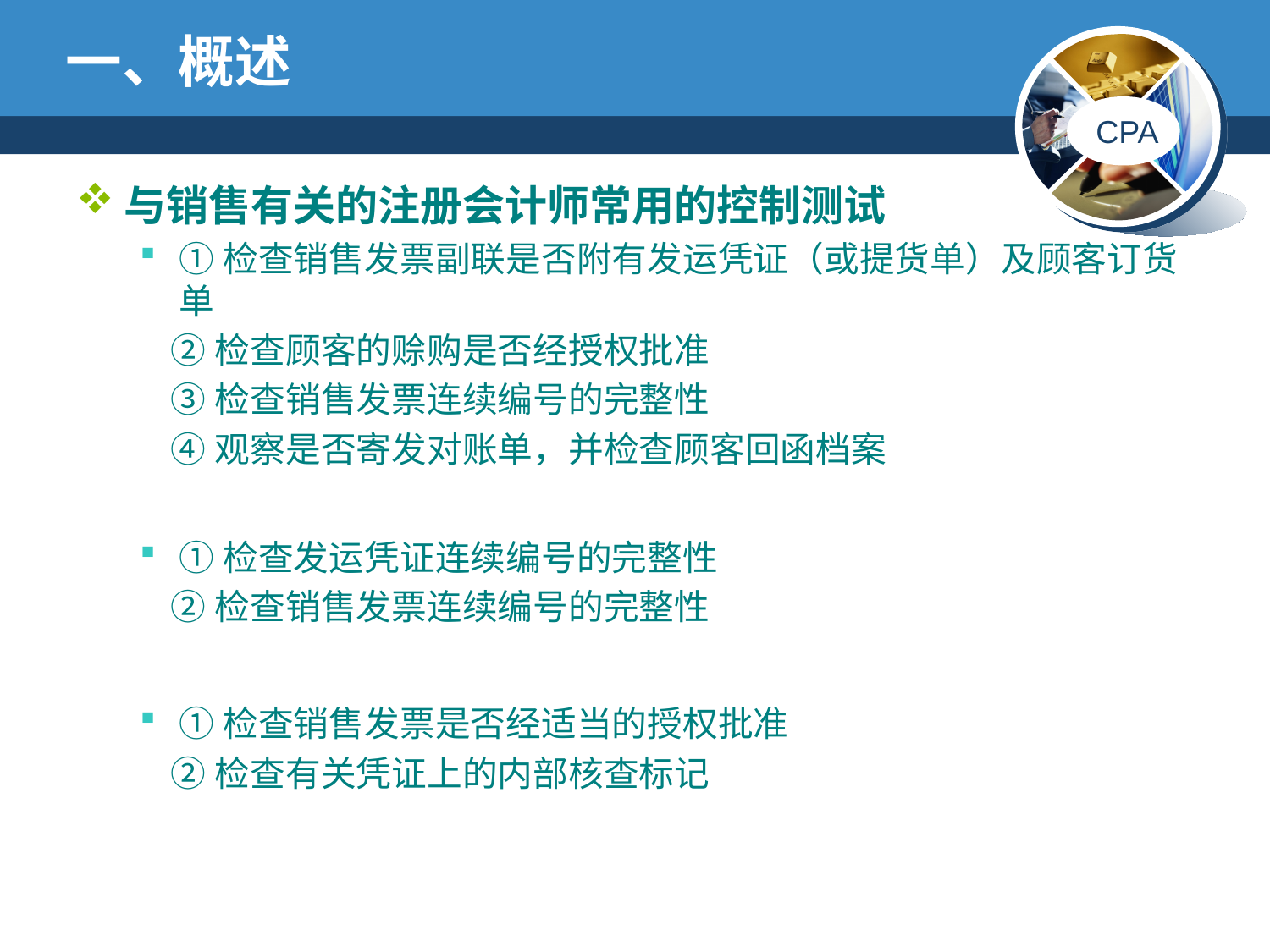

# 一、概述
与销售有关的注册会计师常用的控制测试
①检查销售发票副联是否附有发运凭证（或提货单）及顾客订货单
    ②检查顾客的赊购是否经授权批准
    ③检查销售发票连续编号的完整性
    ④观察是否寄发对账单，并检查顾客回函档案

①检查发运凭证连续编号的完整性
    ②检查销售发票连续编号的完整性

①检查销售发票是否经适当的授权批准
    ②检查有关凭证上的内部核查标记